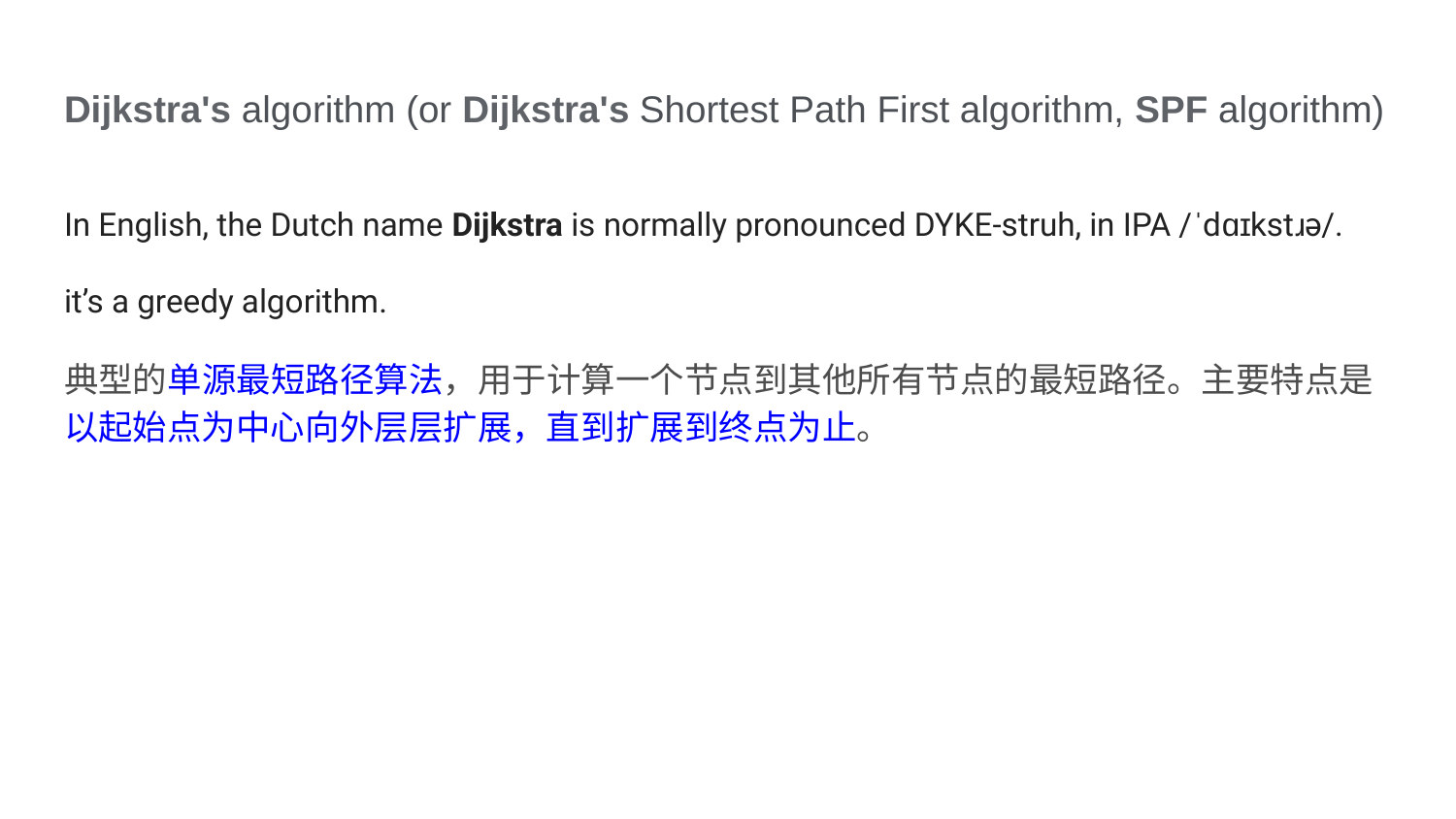

# Dijkstra's algorithm (or Dijkstra's Shortest Path First algorithm, SPF algorithm)
In English, the Dutch name Dijkstra is normally pronounced DYKE-struh, in IPA /ˈdɑɪkstɹə/.
it’s a greedy algorithm.
典型的单源最短路径算法，用于计算一个节点到其他所有节点的最短路径。主要特点是以起始点为中心向外层层扩展，直到扩展到终点为止。